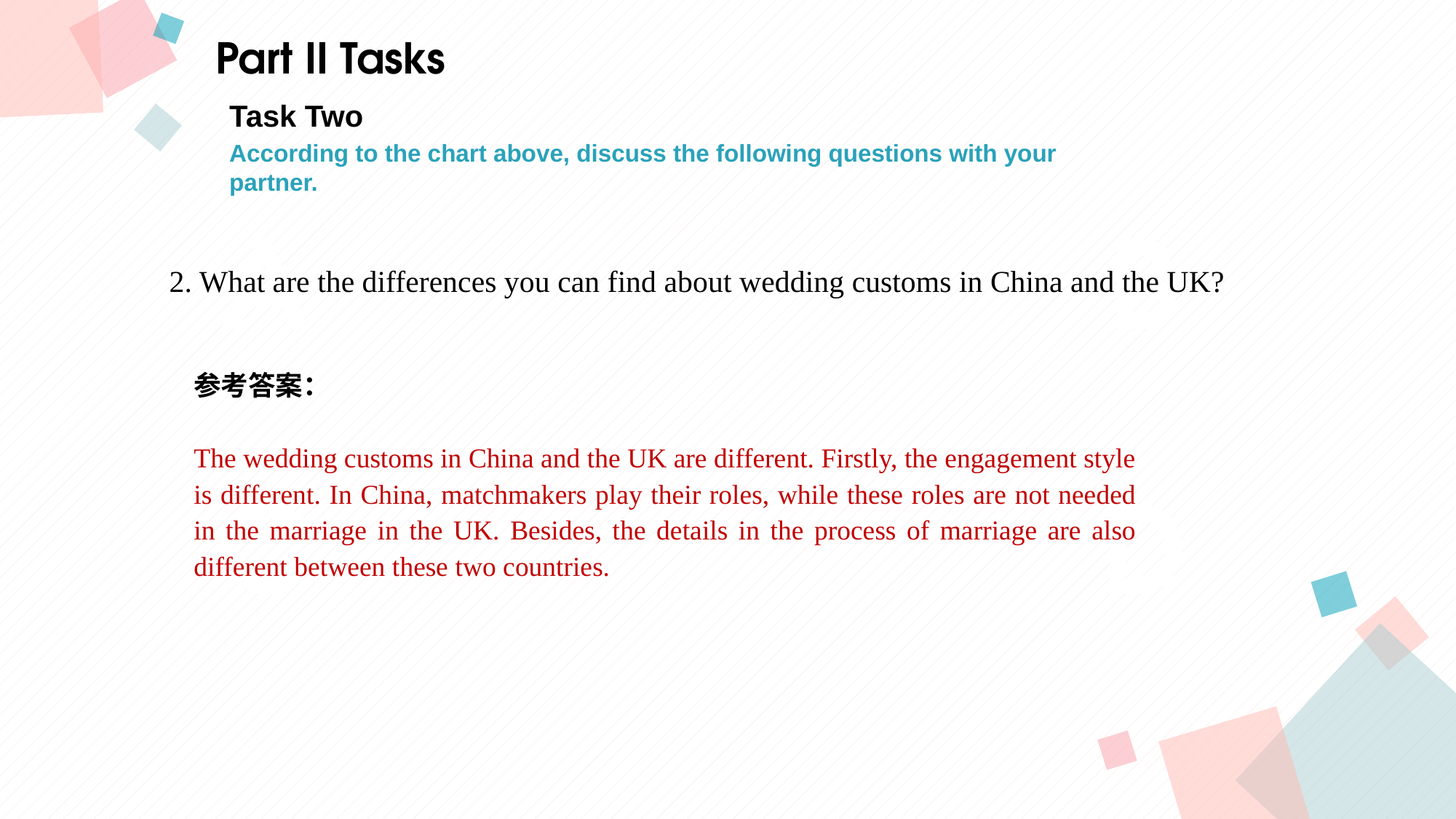

Part II Tasks
Task Two

According to the chart above, discuss the following questions with your
partner.
A
B
     2. What are the differences you can find about wedding customs in China and the UK?
参考答案：

The wedding customs in China and the UK are different. Firstly, the engagement style
is different. In China, matchmakers play their roles, while these roles are not needed in the marriage in the UK. Besides, the details in the process of marriage are also different between these two countries.
C
D